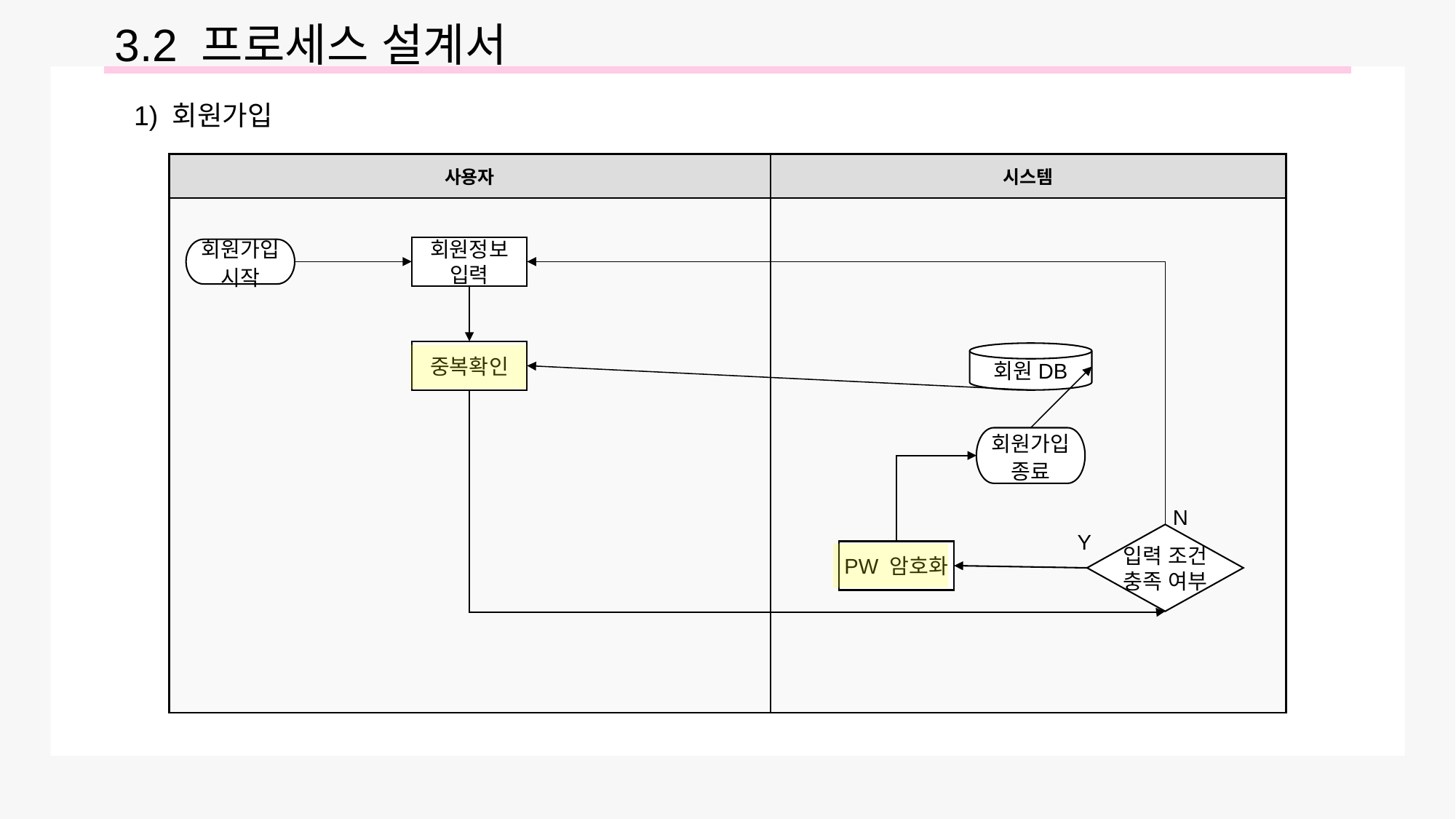

3.2 프로세스 설계서
1) 회원가입
| 사용자 | 시스템 |
| --- | --- |
|  |  |
회원정보 입력
회원가입 시작
중복확인
회원DB

회원가입 종료
N
Y
입력 조건
충족 여부
PW 암호화